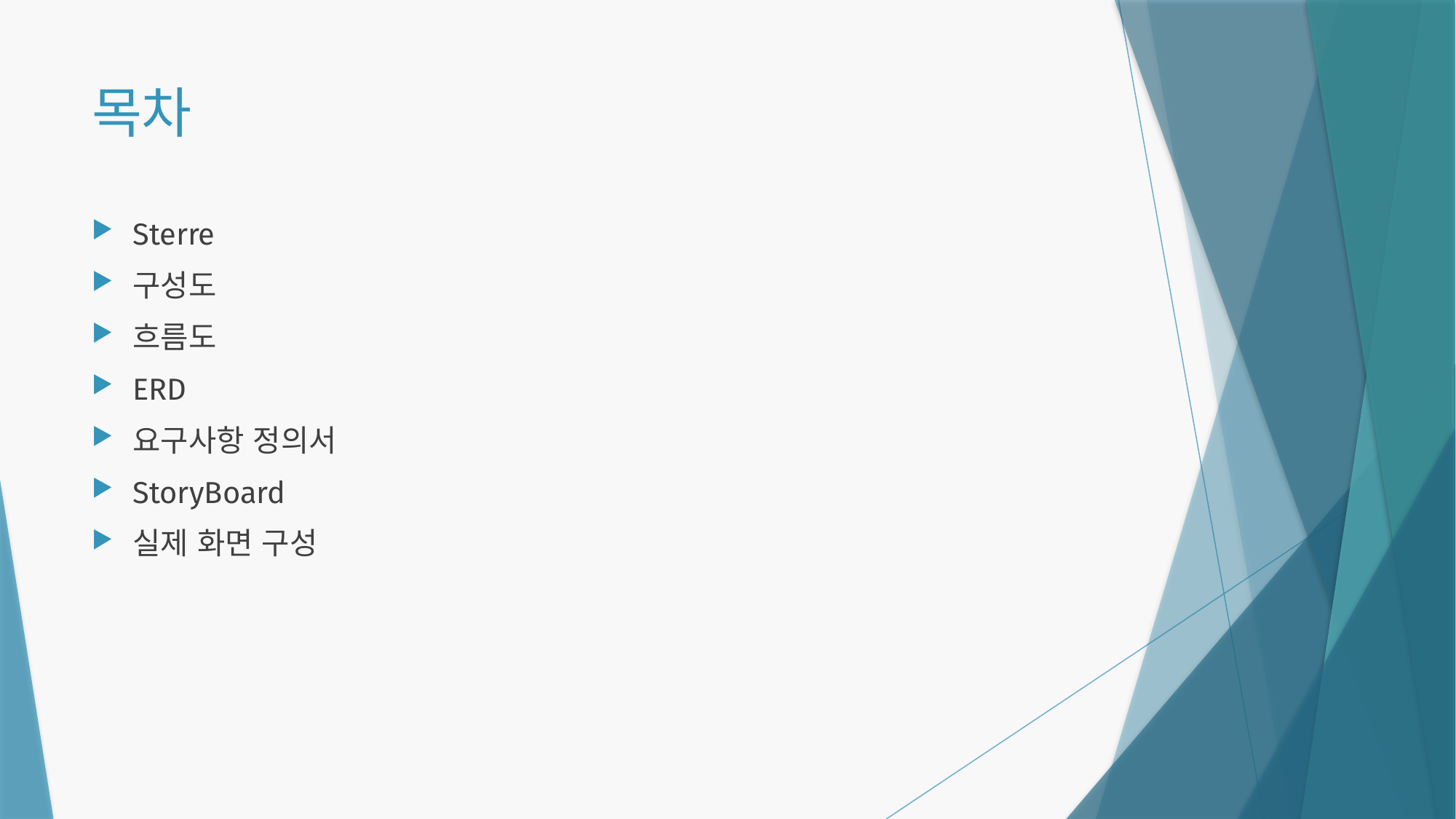

# 목차
Sterre
구성도
흐름도
ERD
요구사항 정의서
StoryBoard
실제 화면 구성